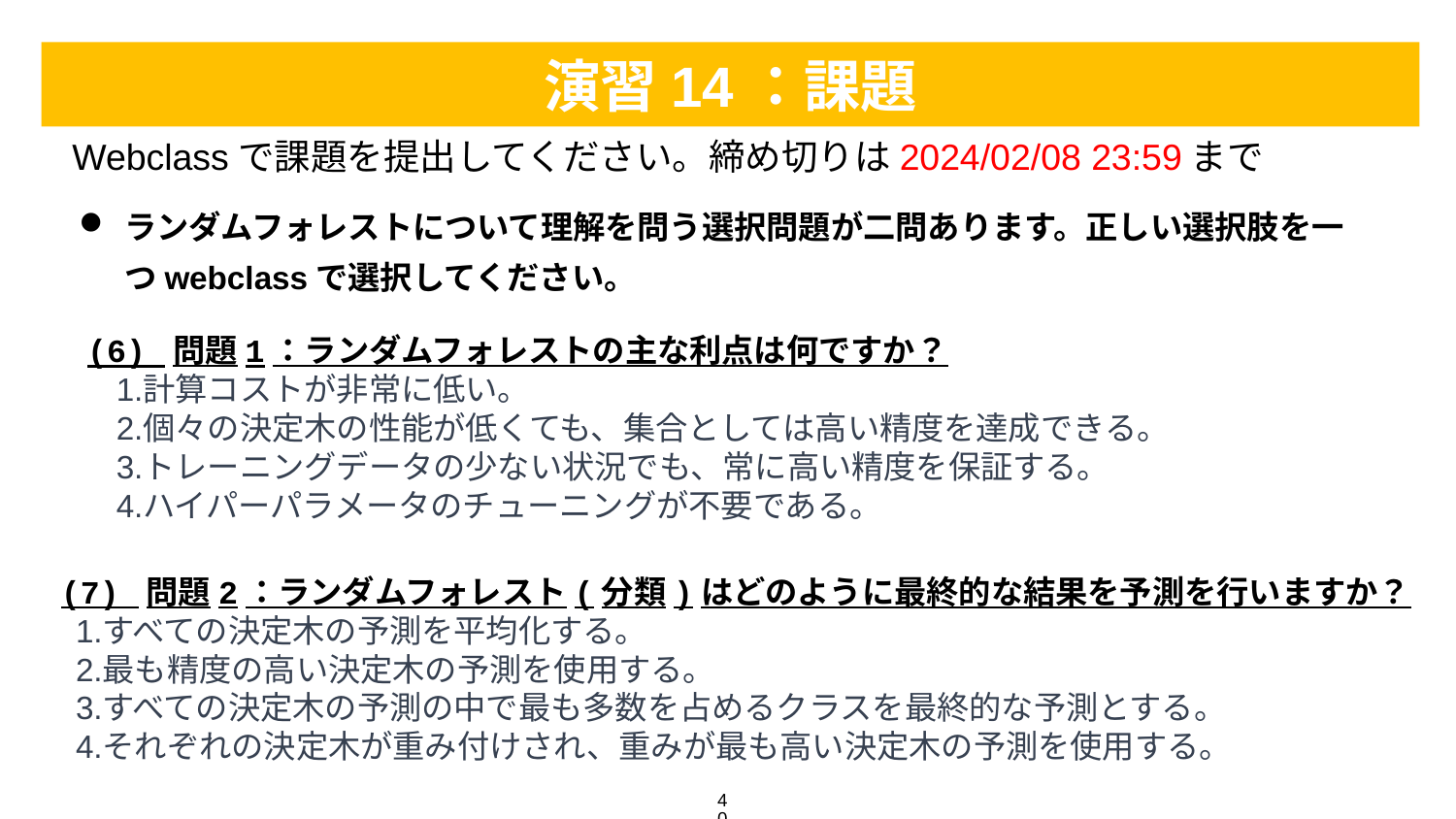

演習14：課題
Webclassで課題を提出してください。締め切りは2024/02/08 23:59まで
ランダムフォレストについて理解を問う選択問題が二問あります。正しい選択肢を一つwebclassで選択してください。
(6) 問題1：ランダムフォレストの主な利点は何ですか？
計算コストが非常に低い。
個々の決定木の性能が低くても、集合としては高い精度を達成できる。
トレーニングデータの少ない状況でも、常に高い精度を保証する。
ハイパーパラメータのチューニングが不要である。
(7) 問題2：ランダムフォレスト(分類)はどのように最終的な結果を予測を行いますか？
すべての決定木の予測を平均化する。
最も精度の高い決定木の予測を使用する。
すべての決定木の予測の中で最も多数を占めるクラスを最終的な予測とする。
それぞれの決定木が重み付けされ、重みが最も高い決定木の予測を使用する。
40